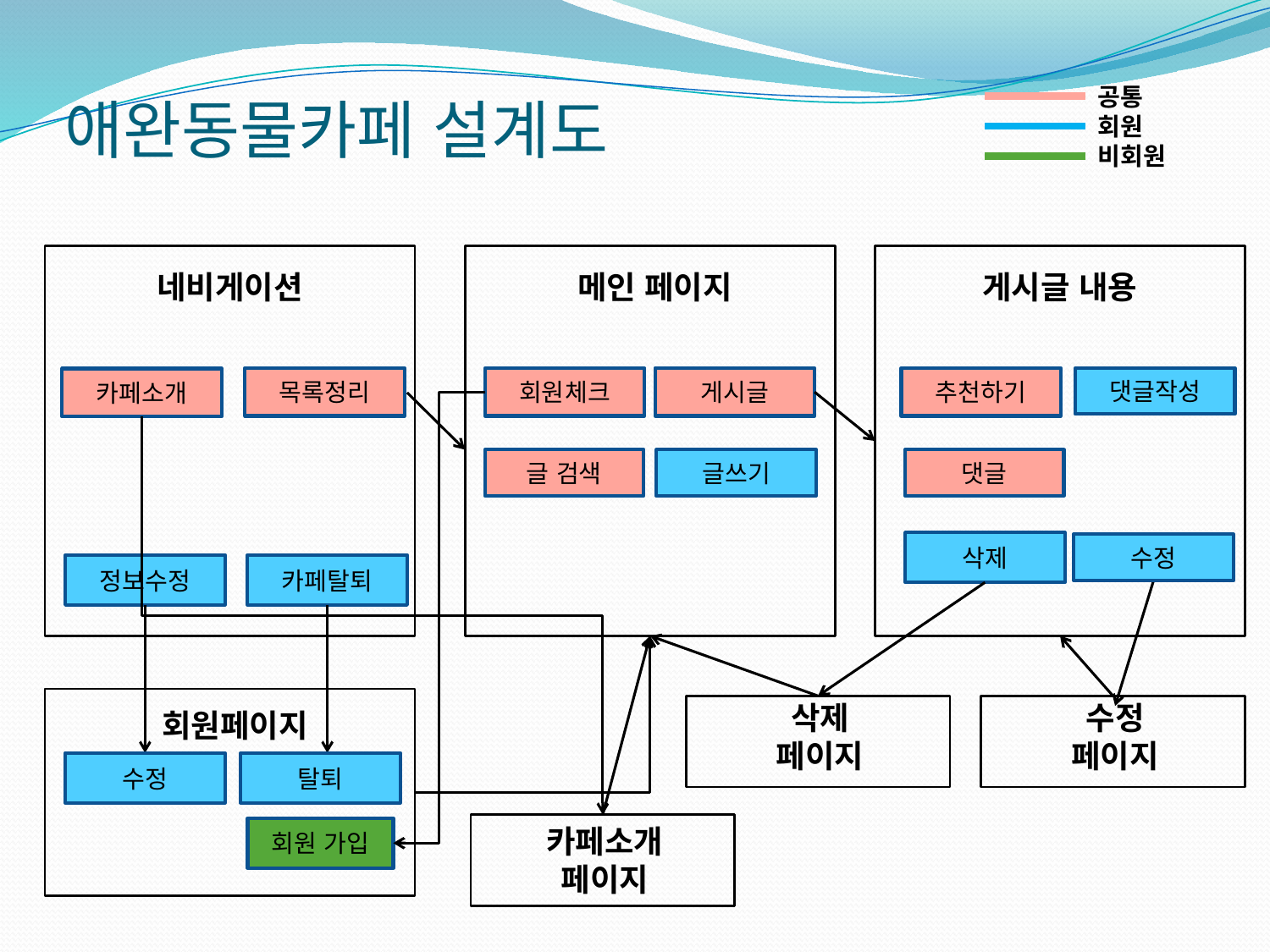

# 애완동물카페 설계도
공통
회원
비회원

네비게이션
메인 페이지
게시글 내용
목록정리
회원체크
게시글
추천하기
댓글작성
카페소개
글 검색
글쓰기
댓글
삭제
수정
카페탈퇴
정보수정

회원페이지

삭제
페이지
수정
페이지
탈퇴
수정

회원 가입
카페소개
페이지